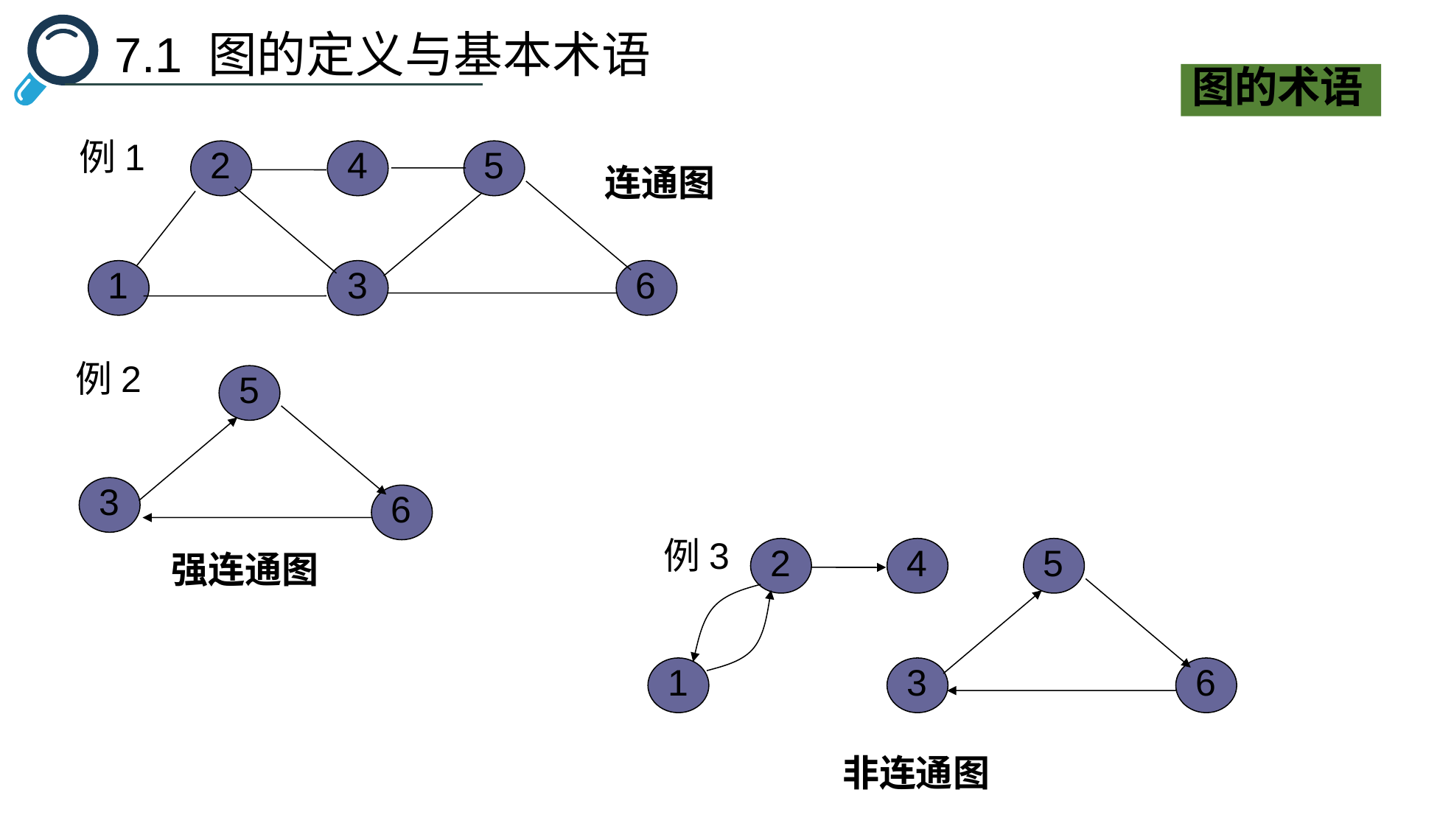

7.1 图的定义与基本术语
图的术语
例1
2
4
5

1
3
6

连通图
例2
5

3
6

例3
2
4
5

1
3
6

强连通图
非连通图